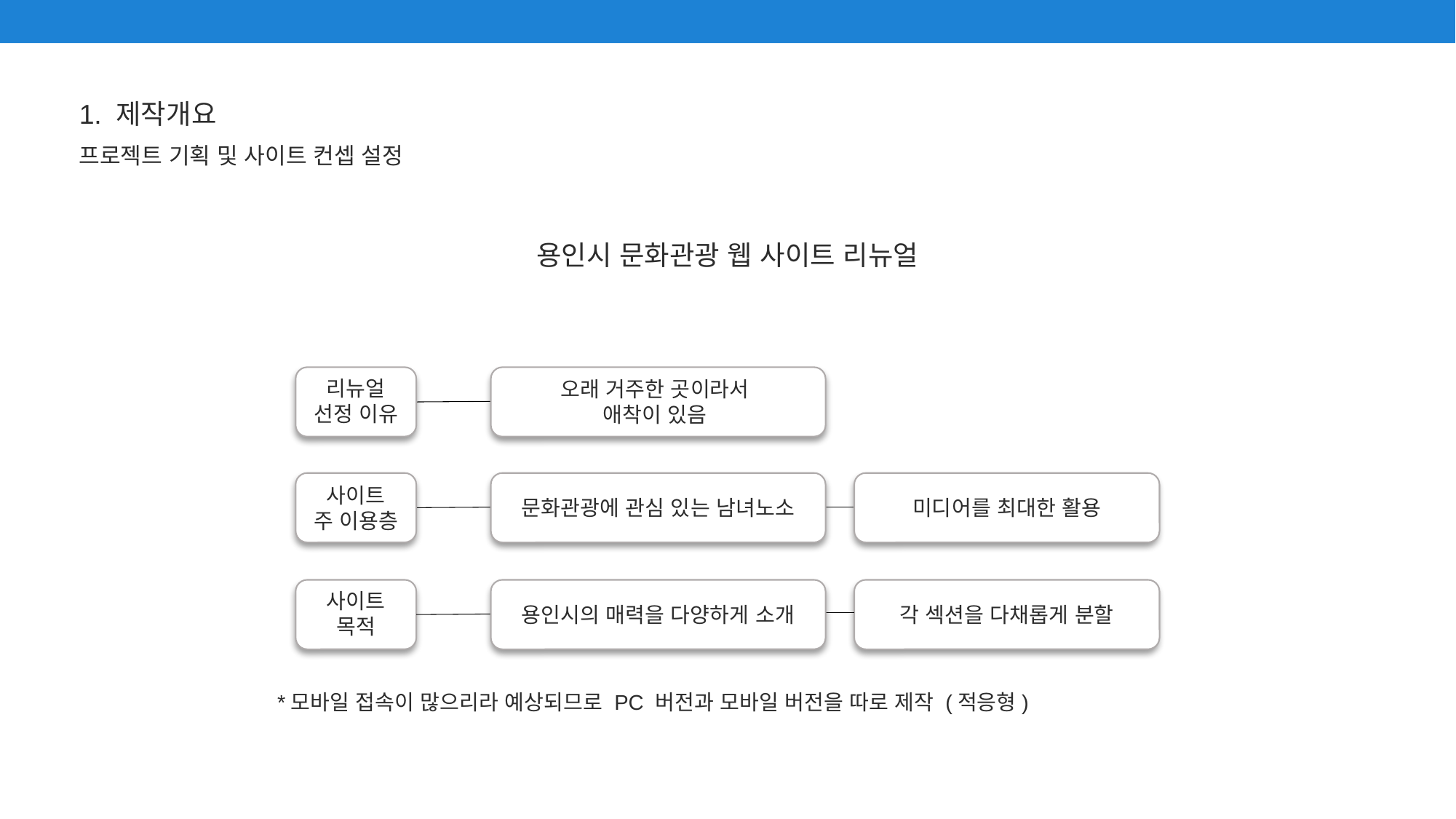

1. 제작개요
프로젝트 기획 및 사이트 컨셉 설정
용인시 문화관광 웹 사이트 리뉴얼

오래 거주한 곳이라서
애착이 있음

리뉴얼
선정 이유

미디어를 최대한 활용
사이트
주 이용층
문화관광에 관심 있는 남녀노소

각 섹션을 다채롭게 분할
사이트
목적
용인시의 매력을 다양하게 소개
*모바일 접속이 많으리라 예상되므로 PC 버전과 모바일 버전을 따로 제작 (적응형)